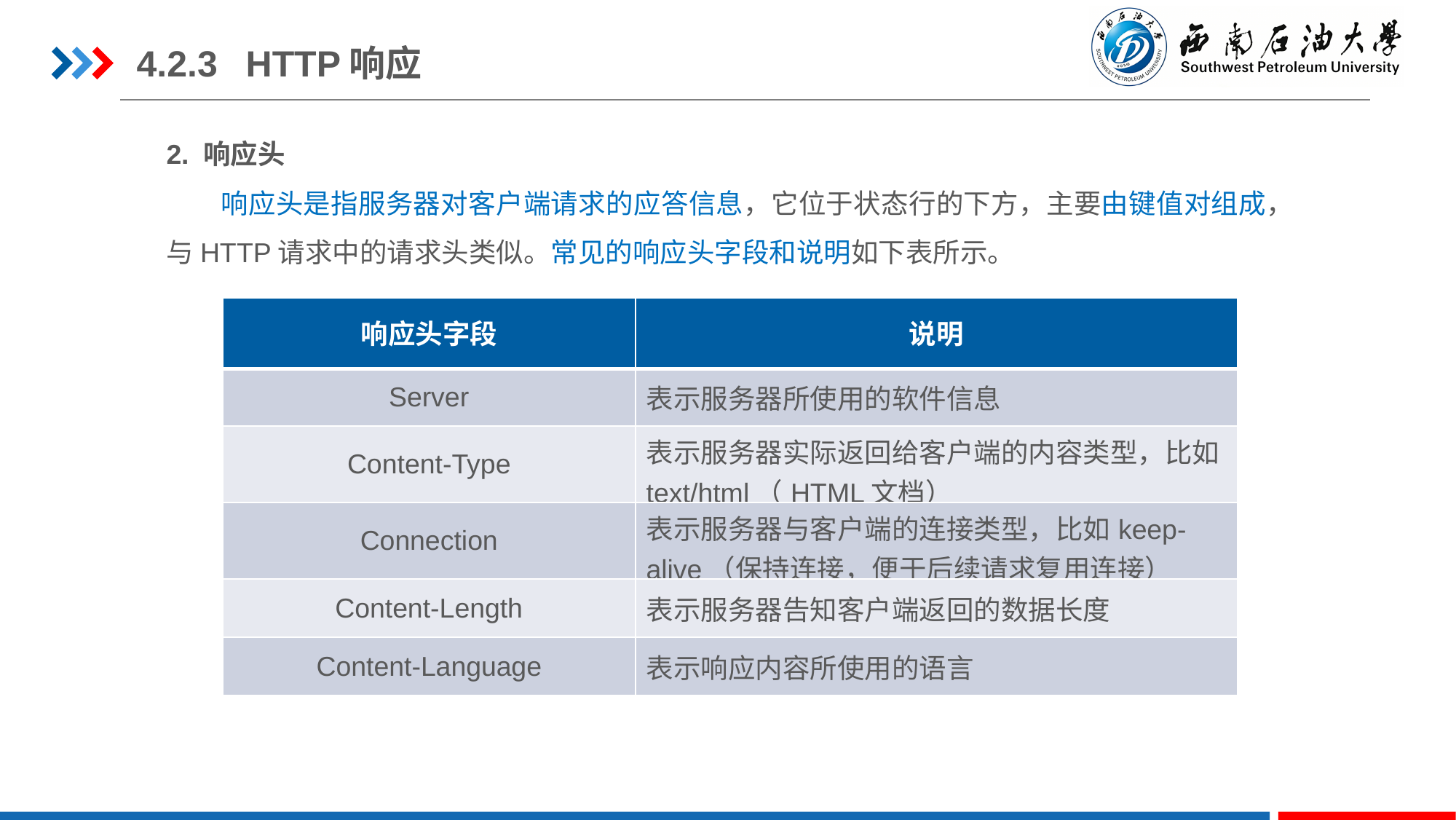

4.2.3	HTTP响应
2. 响应头
响应头是指服务器对客户端请求的应答信息，它位于状态行的下方，主要由键值对组成，与HTTP请求中的请求头类似。常见的响应头字段和说明如下表所示。
| 响应头字段 | 说明 |
| --- | --- |
| Server | 表示服务器所使用的软件信息 |
| Content-Type | 表示服务器实际返回给客户端的内容类型，比如text/html（HTML文档） |
| Connection | 表示服务器与客户端的连接类型，比如keep-alive（保持连接，便于后续请求复用连接） |
| Content-Length | 表示服务器告知客户端返回的数据长度 |
| Content-Language | 表示响应内容所使用的语言 |